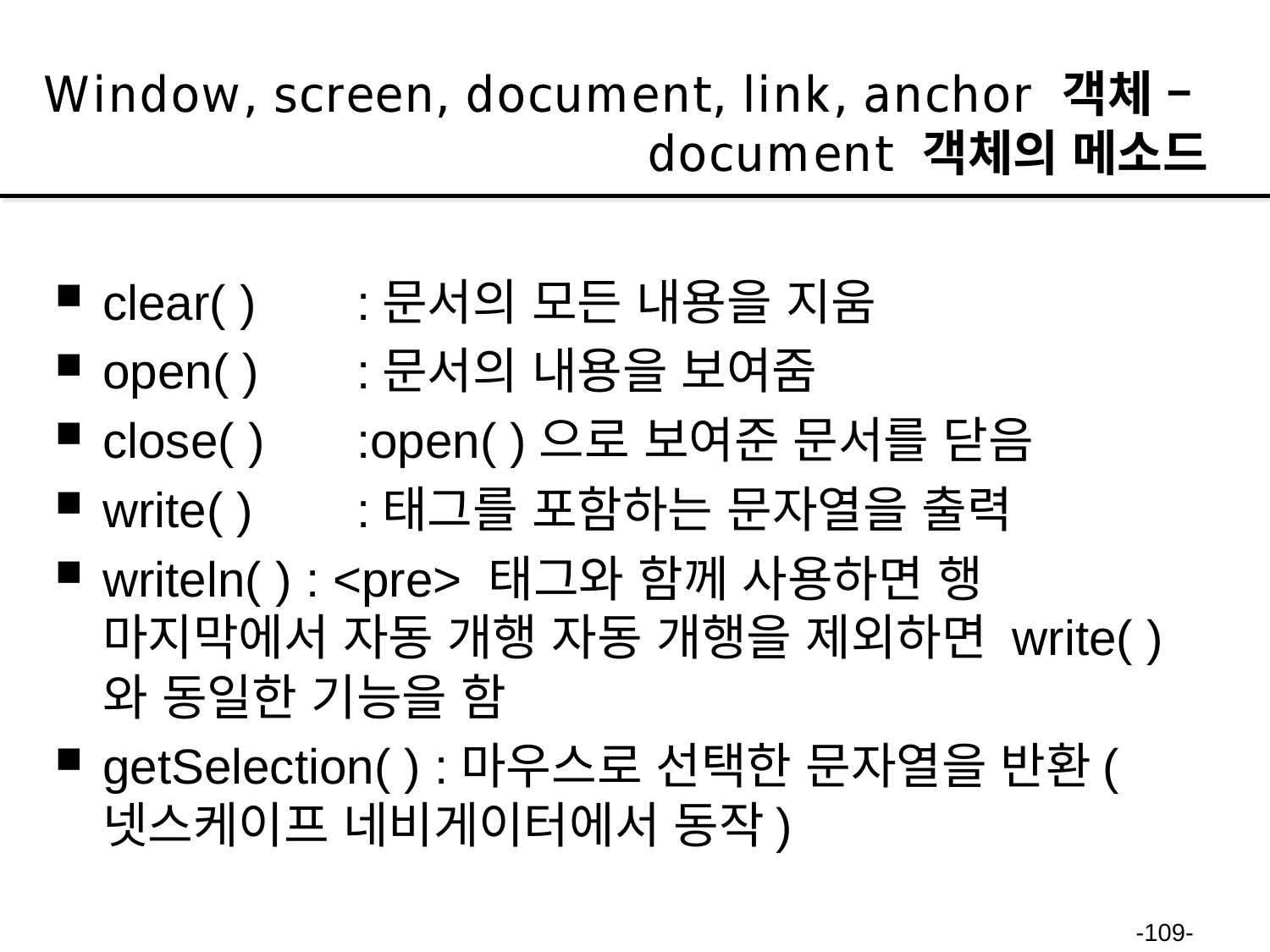

Window, screen, document, link, anchor 객체 –
                                          document 객체의 메소드
clear( )	:문서의 모든 내용을 지움
open( ) 	:문서의 내용을 보여줌
close( ) 	:open( )으로 보여준 문서를 닫음
write( ) 	:태그를 포함하는 문자열을 출력
writeln( ) : <pre> 태그와 함께 사용하면 행 마지막에서 자동 개행 자동 개행을 제외하면 write( )와 동일한 기능을 함
getSelection( ) :마우스로 선택한 문자열을 반환(넷스케이프 네비게이터에서 동작)
-109-